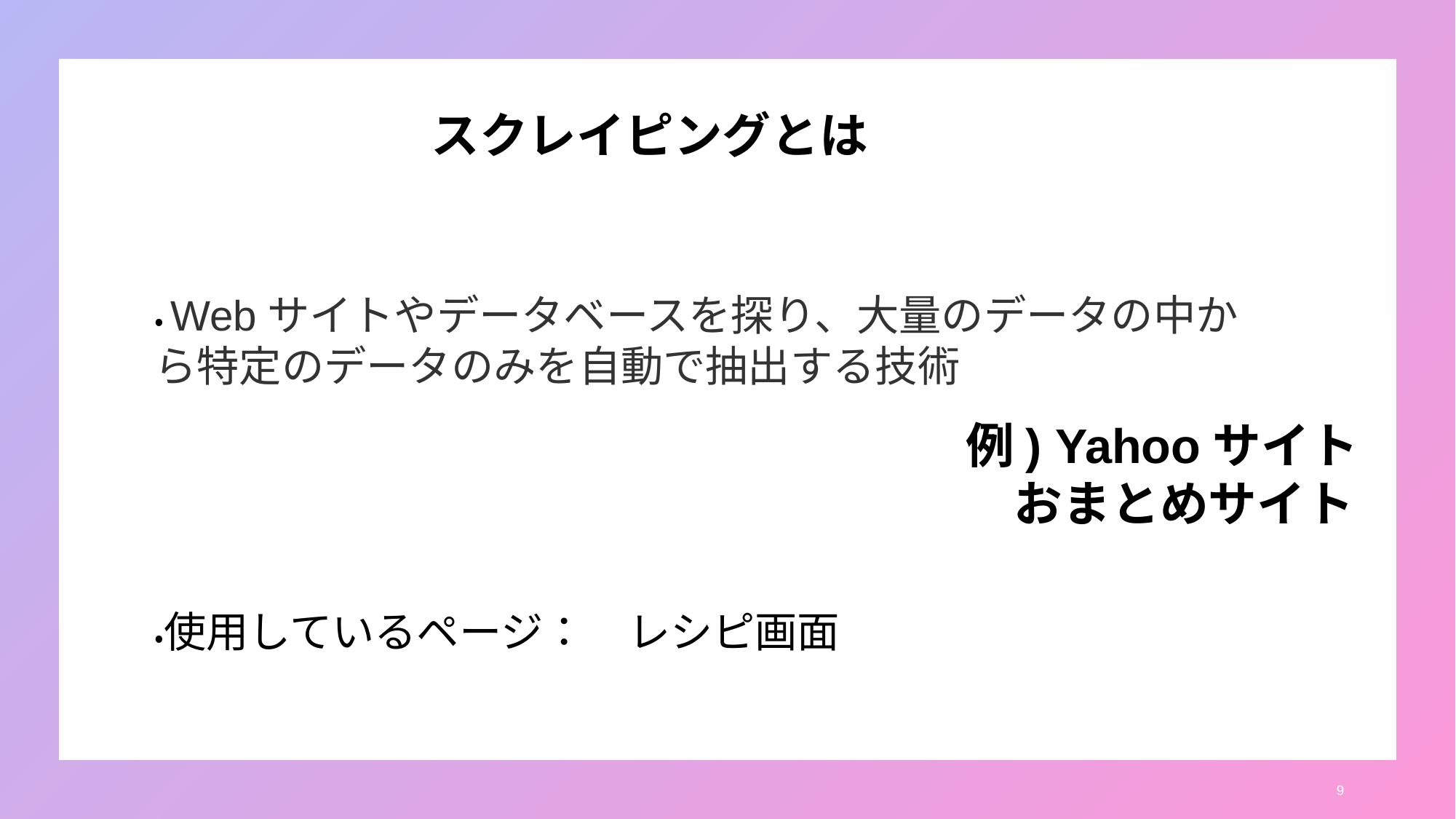

スクレイピングとは
・Webサイトやデータベースを探り、大量のデータの中から特定のデータのみを自動で抽出する技術
例) Yahooサイト　おまとめサイト
・使用しているページ：　レシピ画面
9